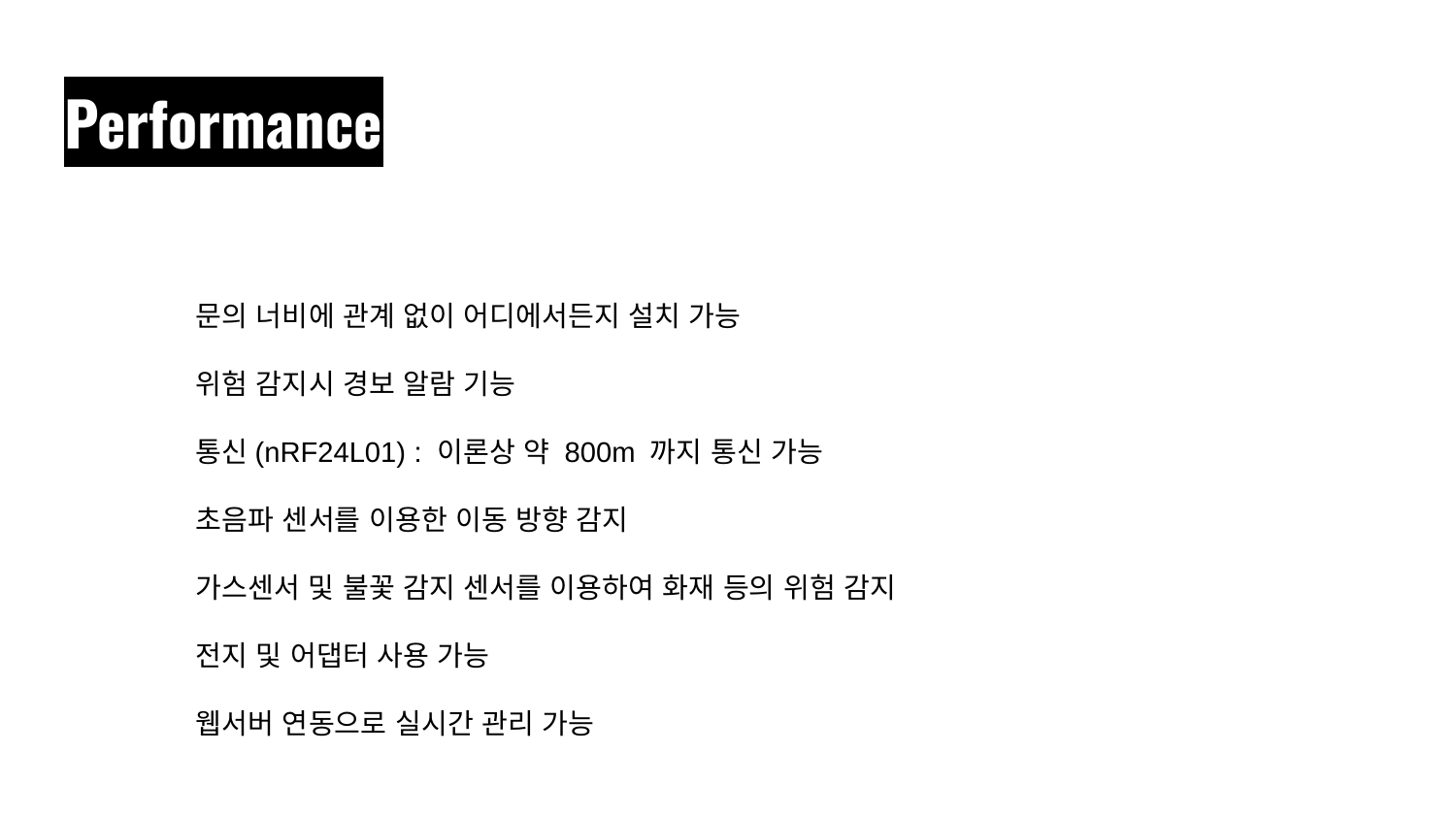

# Performance
문의 너비에 관계 없이 어디에서든지 설치 가능

위험 감지시 경보 알람 기능

통신(nRF24L01) : 이론상 약 800m 까지 통신 가능

초음파 센서를 이용한 이동 방향 감지

가스센서 및 불꽃 감지 센서를 이용하여 화재 등의 위험 감지

전지 및 어댑터 사용 가능

웹서버 연동으로 실시간 관리 가능